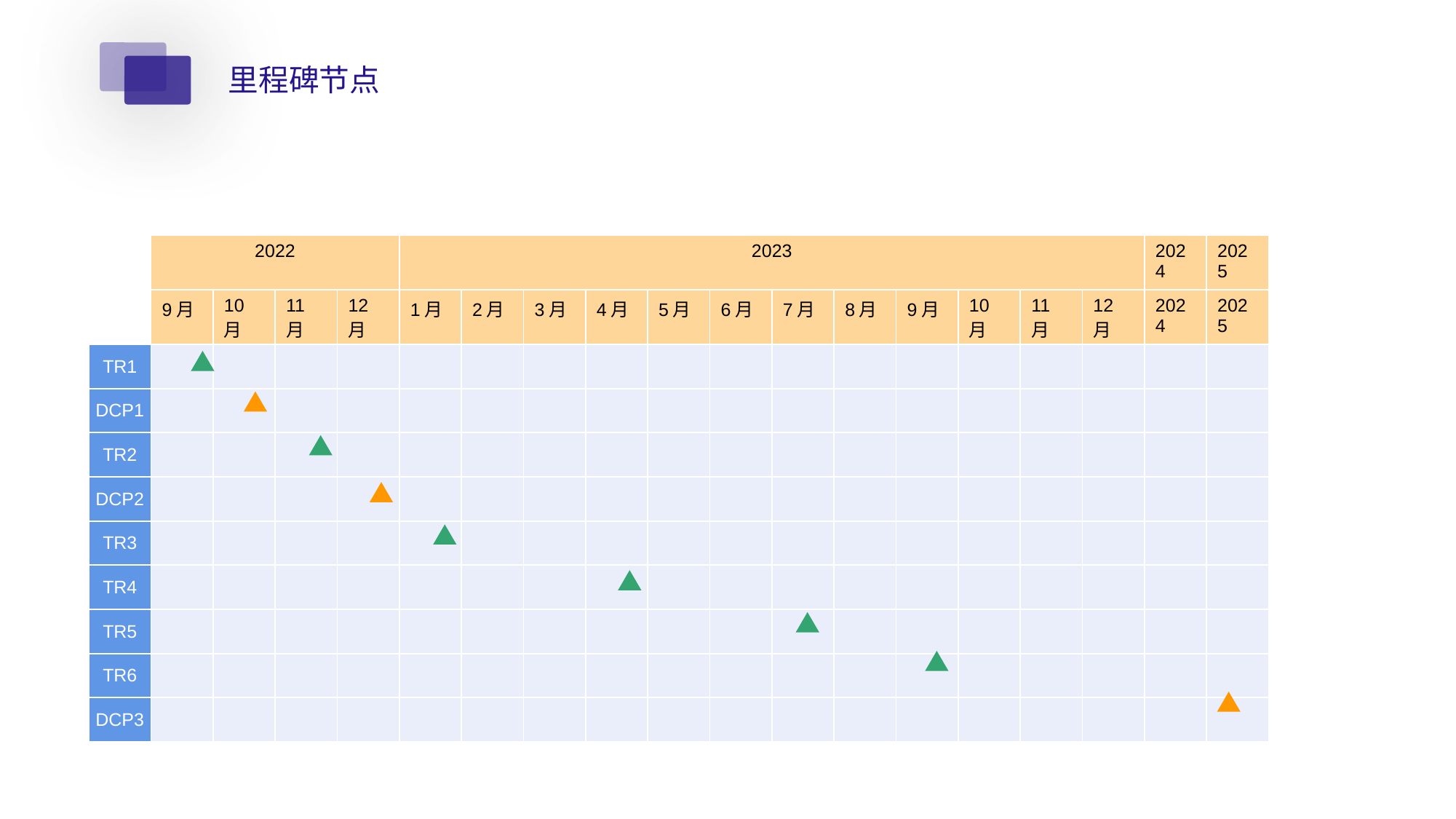

里程碑节点
|  | 2022 |  |  |  | 2023 |  |  |  |  |  |  |  |  |  |  |  | 2024 | 2025 |
| --- | --- | --- | --- | --- | --- | --- | --- | --- | --- | --- | --- | --- | --- | --- | --- | --- | --- | --- |
|  | 9月 | 10月 | 11月 | 12月 | 1月 | 2月 | 3月 | 4月 | 5月 | 6月 | 7月 | 8月 | 9月 | 10月 | 11月 | 12月 | 2024 | 2025 |
| TR1 |  |  |  |  |  |  |  |  |  |  |  |  |  |  |  |  |  |  |
| DCP1 |  |  |  |  |  |  |  |  |  |  |  |  |  |  |  |  |  |  |
| TR2 |  |  |  |  |  |  |  |  |  |  |  |  |  |  |  |  |  |  |
| DCP2 |  |  |  |  |  |  |  |  |  |  |  |  |  |  |  |  |  |  |
| TR3 |  |  |  |  |  |  |  |  |  |  |  |  |  |  |  |  |  |  |
| TR4 |  |  |  |  |  |  |  |  |  |  |  |  |  |  |  |  |  |  |
| TR5 |  |  |  |  |  |  |  |  |  |  |  |  |  |  |  |  |  |  |
| TR6 |  |  |  |  |  |  |  |  |  |  |  |  |  |  |  |  |  |  |
| DCP3 |  |  |  |  |  |  |  |  |  |  |  |  |  |  |  |  |  |  |